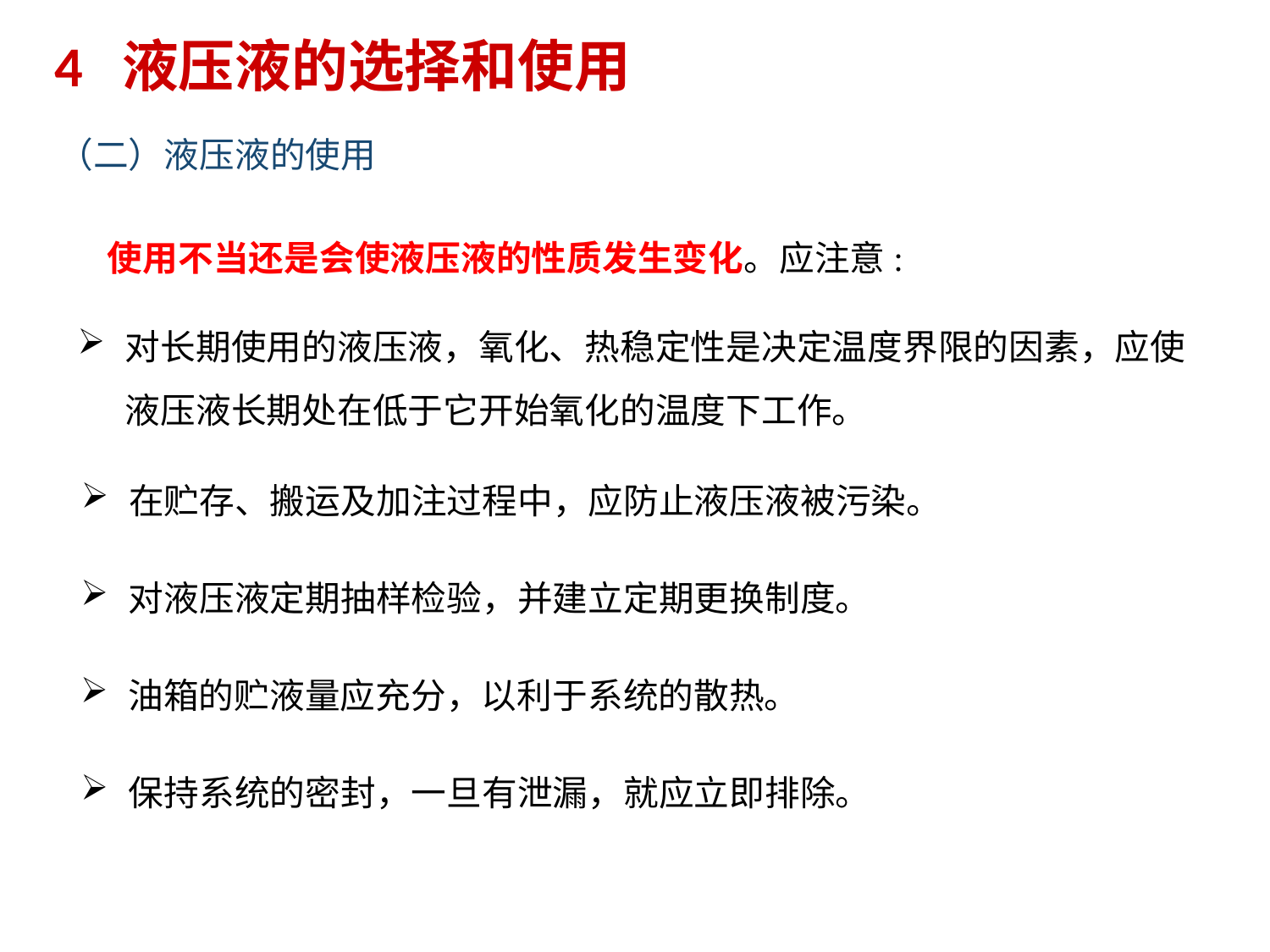

4  液压液的选择和使用
（二）液压液的使用
使用不当还是会使液压液的性质发生变化。应注意:
对长期使用的液压液，氧化、热稳定性是决定温度界限的因素，应使液压液长期处在低于它开始氧化的温度下工作。
在贮存、搬运及加注过程中，应防止液压液被污染。
对液压液定期抽样检验，并建立定期更换制度。
油箱的贮液量应充分，以利于系统的散热。
保持系统的密封，一旦有泄漏，就应立即排除。